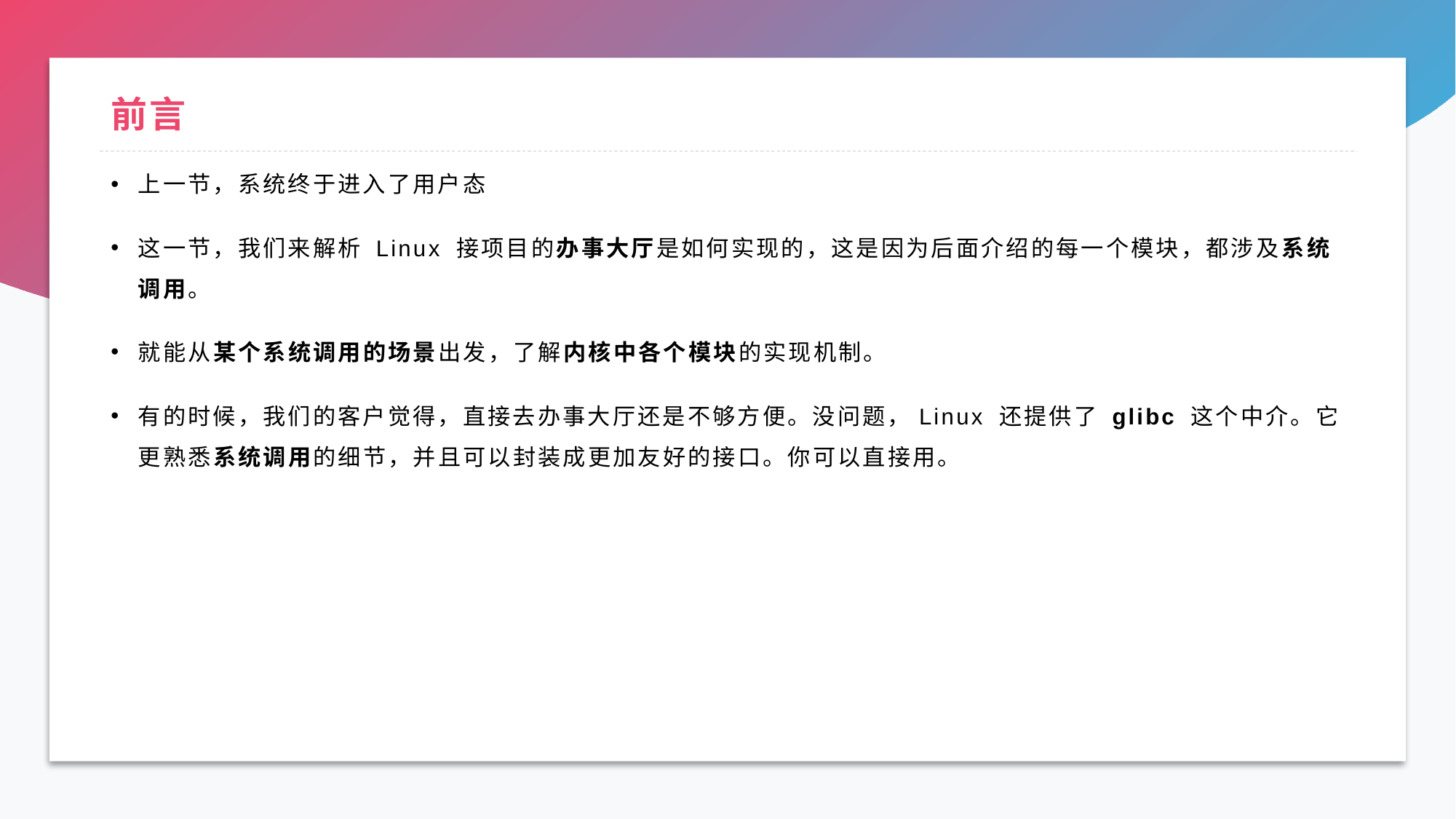

# 前言
上一节，系统终于进入了用户态
这一节，我们来解析 Linux 接项目的办事大厅是如何实现的，这是因为后面介绍的每一个模块，都涉及系统调用。
就能从某个系统调用的场景出发，了解内核中各个模块的实现机制。
有的时候，我们的客户觉得，直接去办事大厅还是不够方便。没问题，Linux 还提供了 glibc 这个中介。它更熟悉系统调用的细节，并且可以封装成更加友好的接口。你可以直接用。